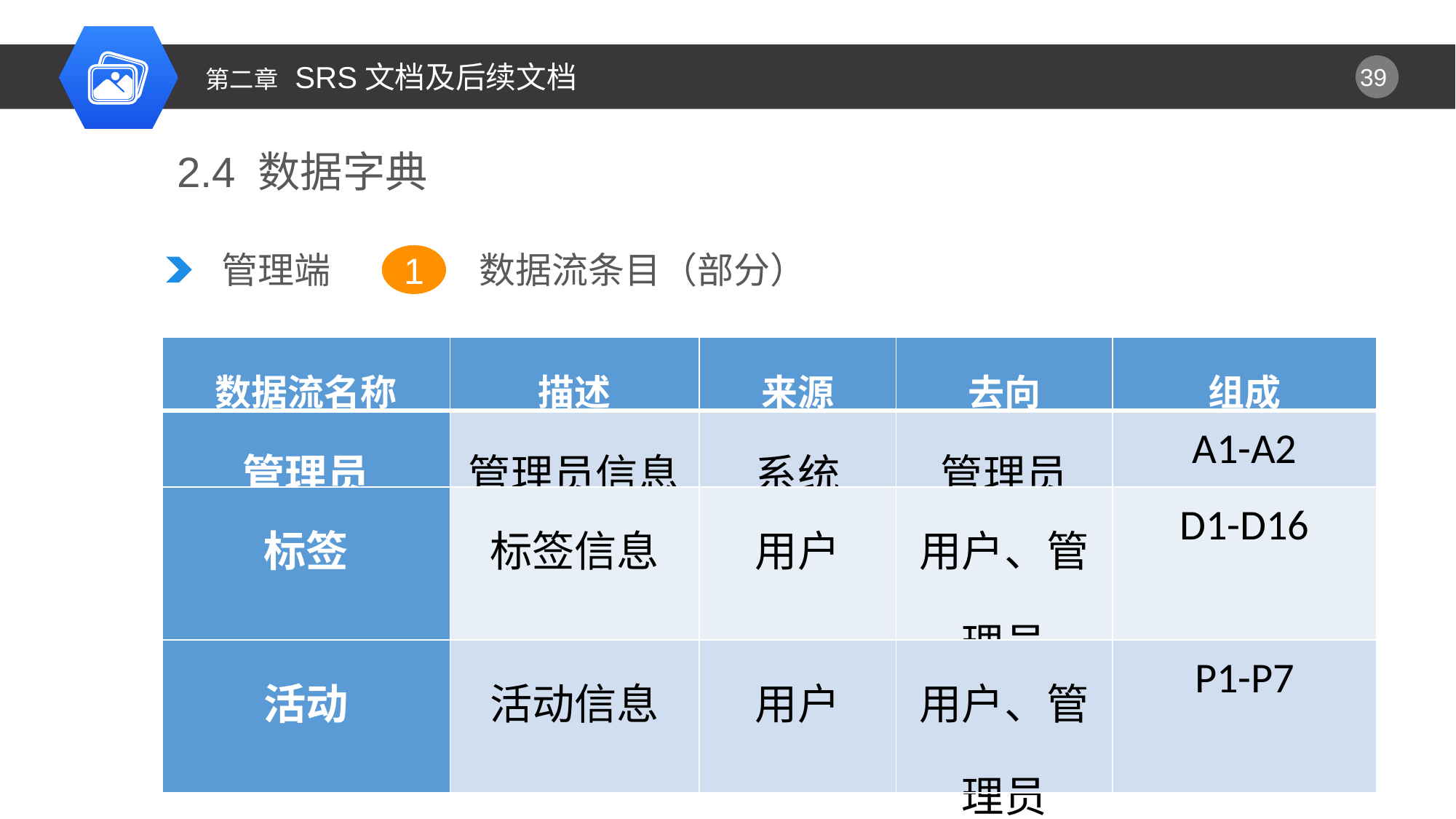

第二章  SRS文档及后续文档
2.4 数据字典
管理端

数据流条目（部分）
1
| 数据流名称 | 描述 | 来源 | 去向 | 组成 |
| --- | --- | --- | --- | --- |
| 管理员 | 管理员信息 | 系统 | 管理员 | A1-A2 |
| 标签 | 标签信息 | 用户 | 用户、管理员 | D1-D16 |
| 活动 | 活动信息 | 用户 | 用户、管理员 | P1-P7 |